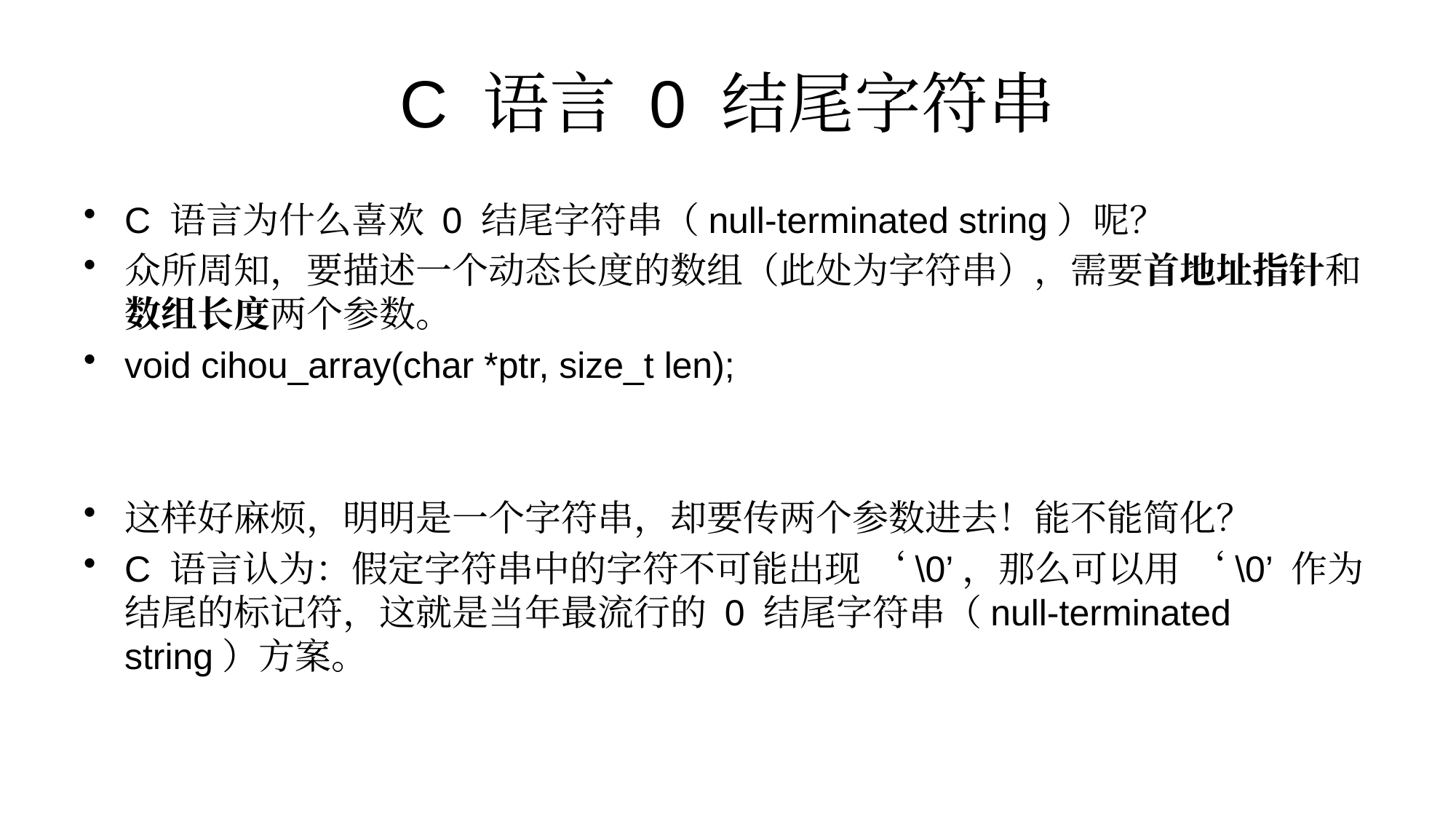

# C 语言 0 结尾字符串
C 语言为什么喜欢 0 结尾字符串（null-terminated string）呢？
众所周知，要描述一个动态长度的数组（此处为字符串），需要首地址指针和数组长度两个参数。
void cihou_array(char *ptr, size_t len);

这样好麻烦，明明是一个字符串，却要传两个参数进去！能不能简化？
C 语言认为：假定字符串中的字符不可能出现 ‘\0’，那么可以用 ‘\0’ 作为结尾的标记符，这就是当年最流行的 0 结尾字符串（null-terminated string）方案。